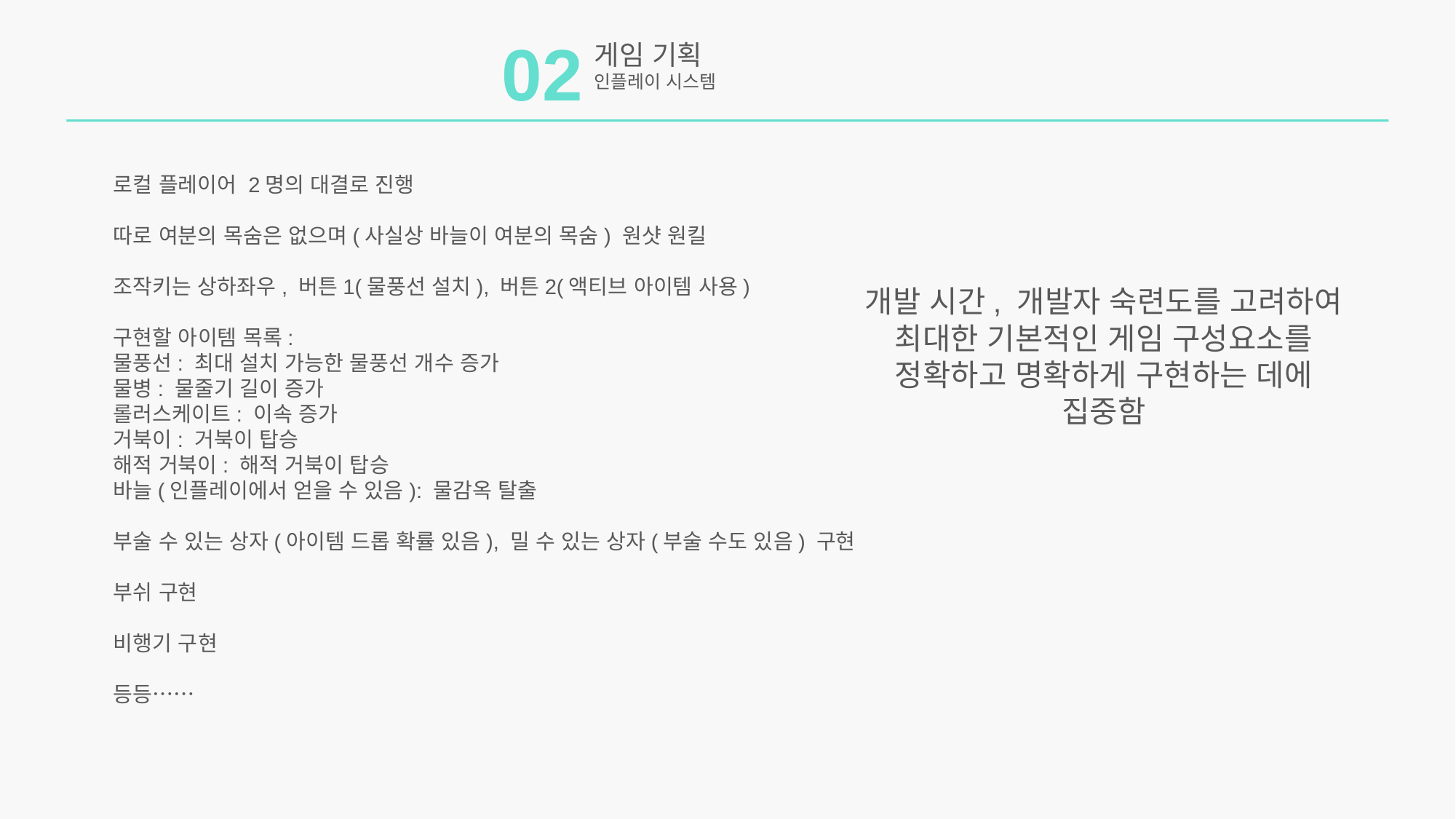

02
게임 기획
인플레이 시스템

로컬 플레이어 2명의 대결로 진행

따로 여분의 목숨은 없으며(사실상 바늘이 여분의 목숨) 원샷 원킬

조작키는 상하좌우, 버튼1(물풍선 설치), 버튼2(액티브 아이템 사용)

구현할 아이템 목록:
물풍선: 최대 설치 가능한 물풍선 개수 증가
물병: 물줄기 길이 증가
롤러스케이트: 이속 증가
거북이: 거북이 탑승
해적 거북이: 해적 거북이 탑승
바늘(인플레이에서 얻을 수 있음): 물감옥 탈출

부술 수 있는 상자(아이템 드롭 확률 있음), 밀 수 있는 상자(부술 수도 있음) 구현

부쉬 구현

비행기 구현

등등……
개발 시간, 개발자 숙련도를 고려하여
최대한 기본적인 게임 구성요소를
정확하고 명확하게 구현하는 데에
집중함